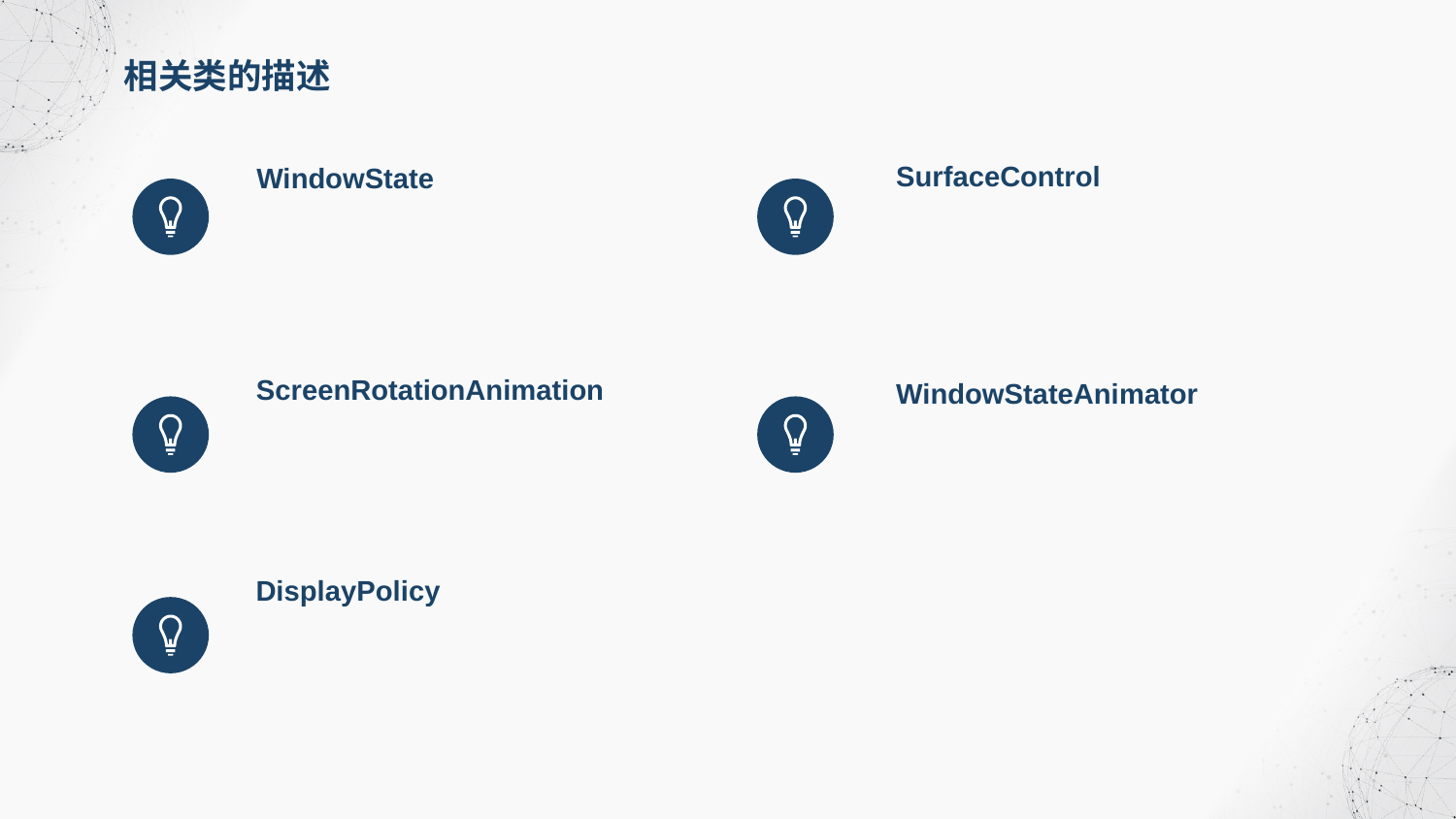

相关类的描述
SurfaceControl
WindowState

当向WMS添加一个窗口时，WMS会为其创建一个WindowState，其代表一个窗口的所有属性，所以它是WMS事实上的窗口
负责创建维护Surface，是WMS与SurfaceFlinger 通信接口之一。每个WindowState都相应有一个SurfaceControl。
ScreenRotationAnimation
WindowStateAnimator

以屏幕为动画目标的动画
冻屏---“对主屏内容截屏作为转屏时的最上层，并在结束时执行一个渐变动画”
转屏--- “屏幕旋转”

以窗口为动画目标的动画。
用于动画变换计算、汇集其他Animator作最终变换计算
管理Surface

DisplayPolicy

在Android 9（以及更低版本中）PhoneWindowManager处理了屏幕策略，状态和设置、旋转、装饰窗口以及框架跟踪等，Android 10将其大部分内容移到了DisplayPolicy中，除了旋转跟踪（移到了DisplayRotation类中